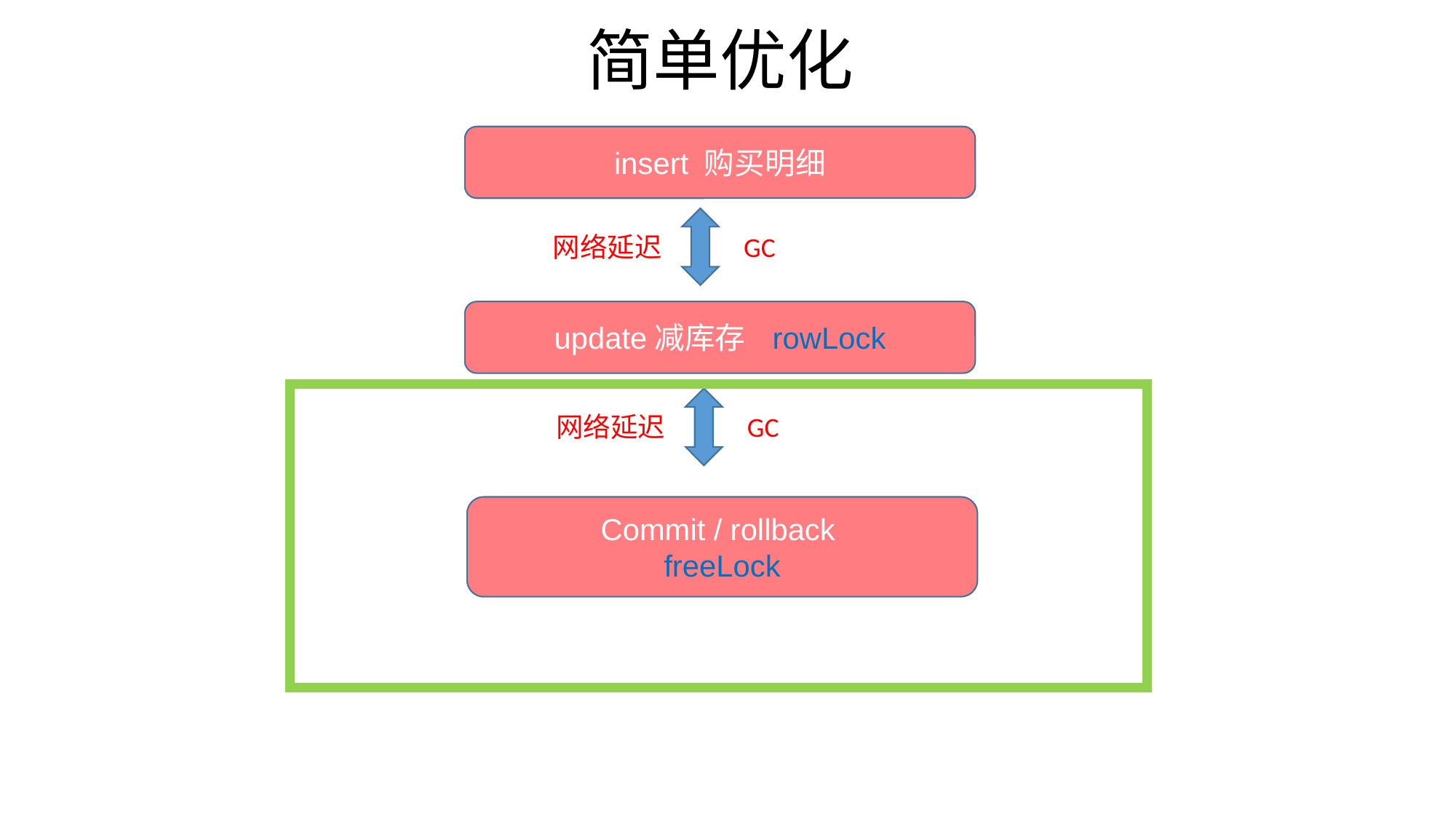

# 简单优化
insert 购买明细

网络延迟
GC
update减库存  	rowLock

网络延迟
GC
Commit / rollback
freeLock